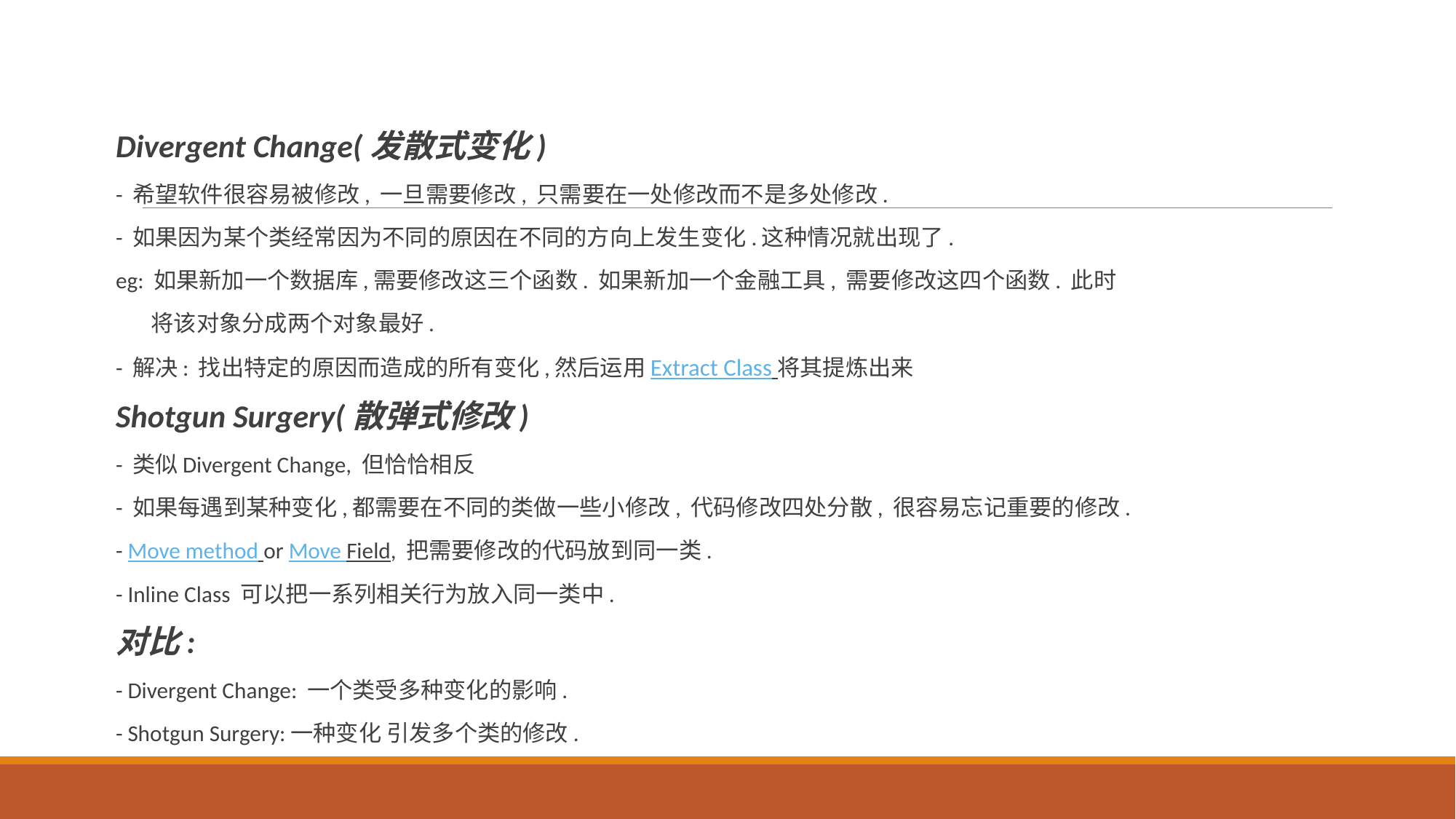

Divergent Change(发散式变化)
- 希望软件很容易被修改, 一旦需要修改, 只需要在一处修改而不是多处修改.
- 如果因为某个类经常因为不同的原因在不同的方向上发生变化.这种情况就出现了.
eg: 如果新加一个数据库,需要修改这三个函数. 如果新加一个金融工具, 需要修改这四个函数. 此时
      将该对象分成两个对象最好.
- 解决: 找出特定的原因而造成的所有变化,然后运用Extract Class 将其提炼出来
Shotgun Surgery(散弹式修改)
- 类似Divergent Change, 但恰恰相反
- 如果每遇到某种变化,都需要在不同的类做一些小修改, 代码修改四处分散, 很容易忘记重要的修改.
- Move method or Move Field, 把需要修改的代码放到同一类.
- Inline Class 可以把一系列相关行为放入同一类中.
对比:
- Divergent Change: 一个类受多种变化的影响.
- Shotgun Surgery:一种变化 引发多个类的修改.